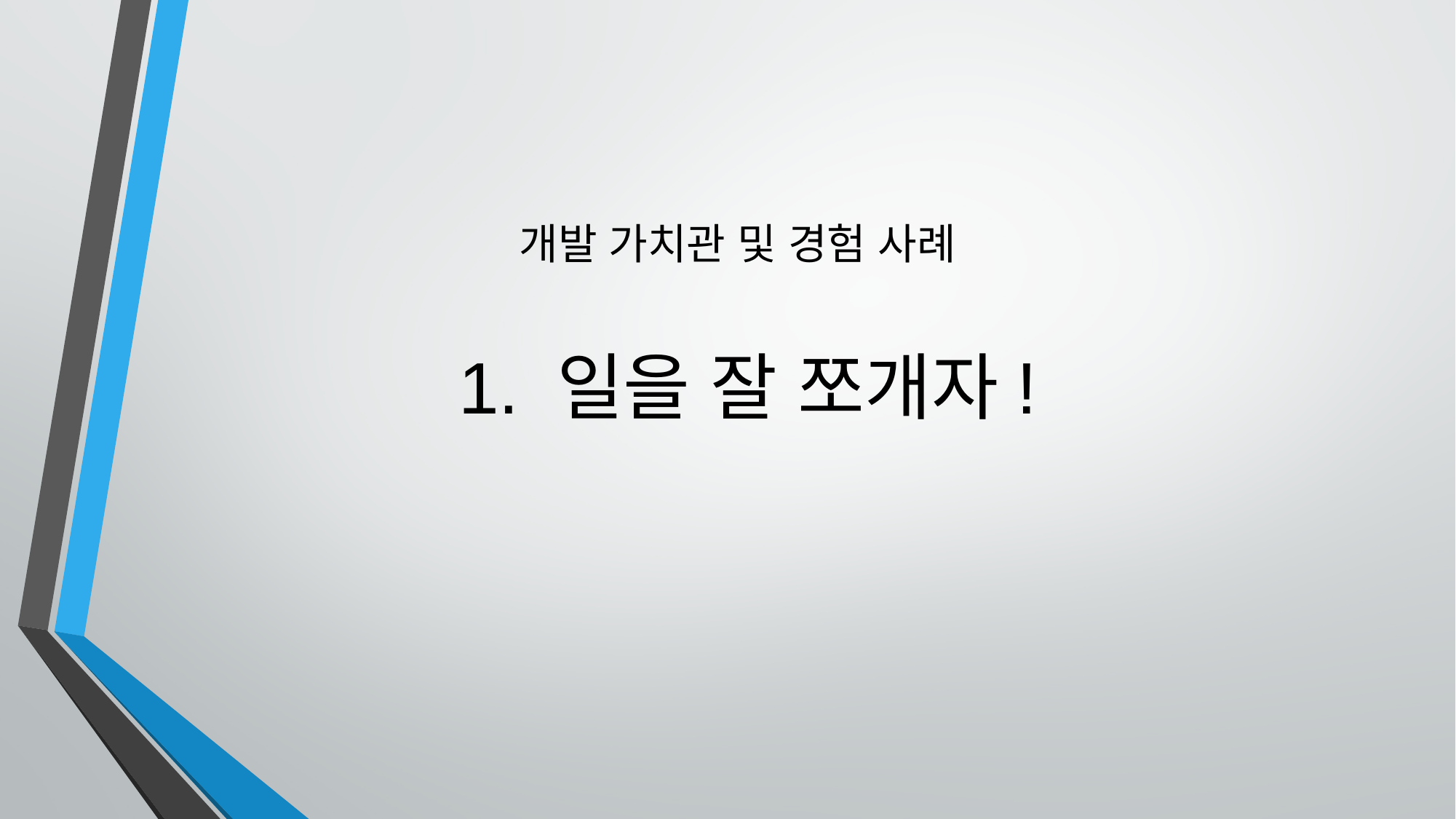

개발 가치관 및 경험 사례
 1. 일을 잘 쪼개자!